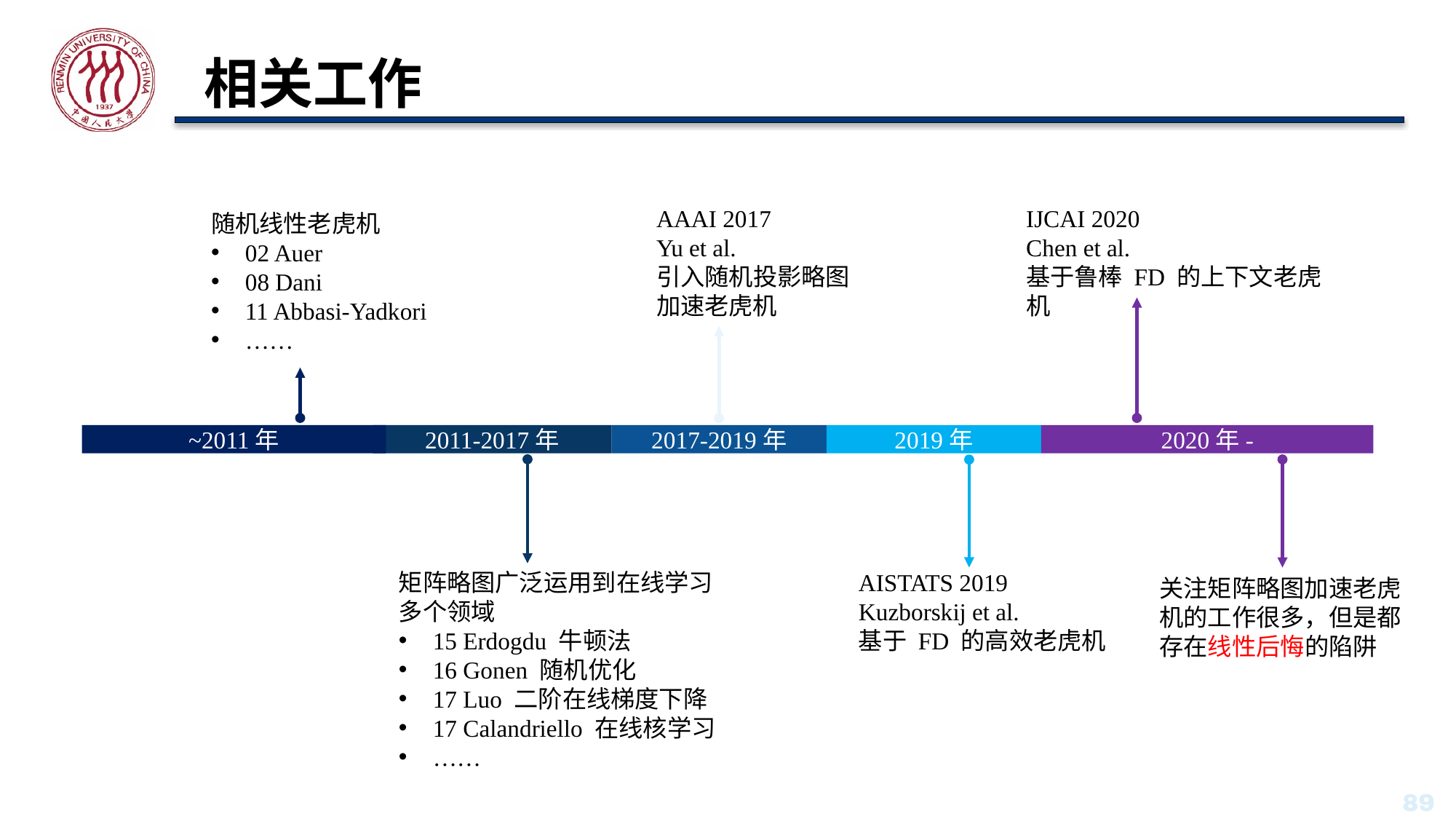

# 相关工作
AAAI 2017
Yu et al.
引入随机投影略图加速老虎机

IJCAI 2020
Chen et al.
基于鲁棒 FD 的上下文老虎机
随机线性老虎机
02 Auer
08 Dani
11 Abbasi-Yadkori
……

2011-2017年
2017-2019年
2019年
2020年-
~2011年
矩阵略图广泛运用到在线学习多个领域
15 Erdogdu 牛顿法
16 Gonen 随机优化
17 Luo 二阶在线梯度下降
17 Calandriello 在线核学习
……
AISTATS 2019
Kuzborskij et al.
基于 FD 的高效老虎机
关注矩阵略图加速老虎机的工作很多，但是都存在线性后悔的陷阱